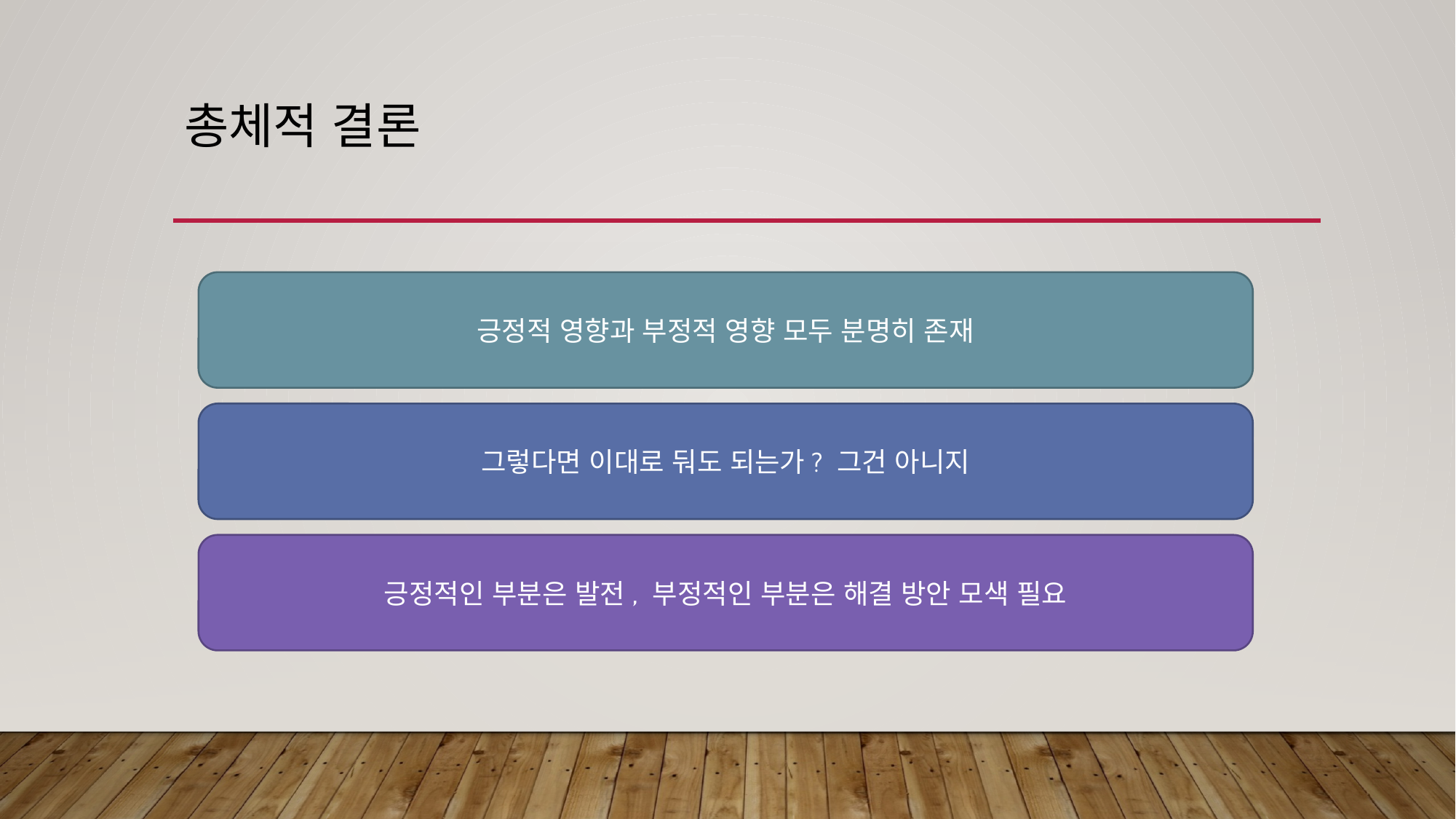

# 총체적 결론
긍정적 영향과 부정적 영향 모두 분명히 존재
그렇다면 이대로 둬도 되는가? 그건 아니지
긍정적인 부분은 발전, 부정적인 부분은 해결 방안 모색 필요